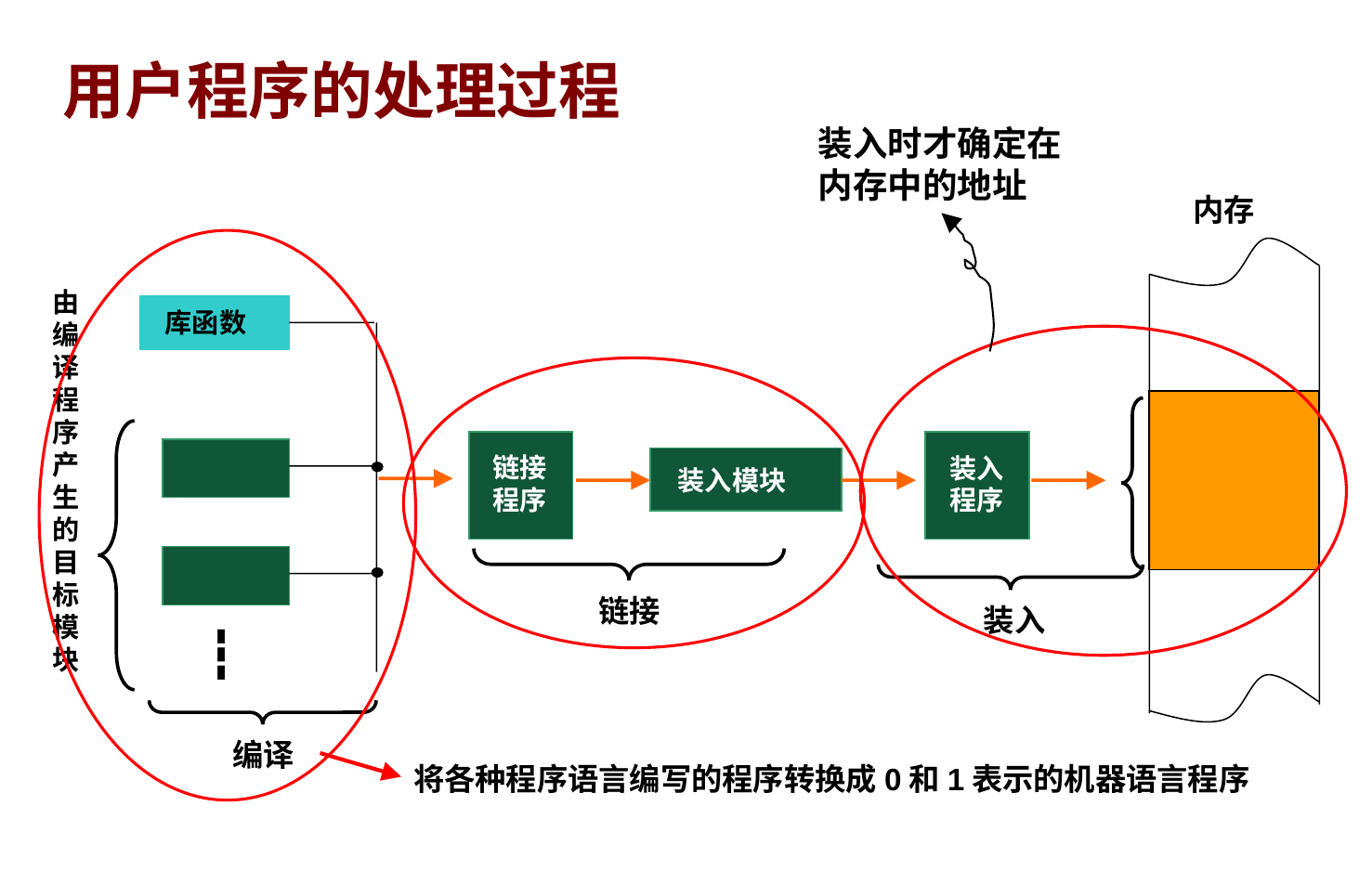

# 用户程序的处理过程
装入时才确定在内存中的地址
内存

由编译程序产生的目标模块

库函数

链接程序
装入程序

装入模块

链接
装入

┇

编译

将各种程序语言编写的程序转换成0和1表示的机器语言程序